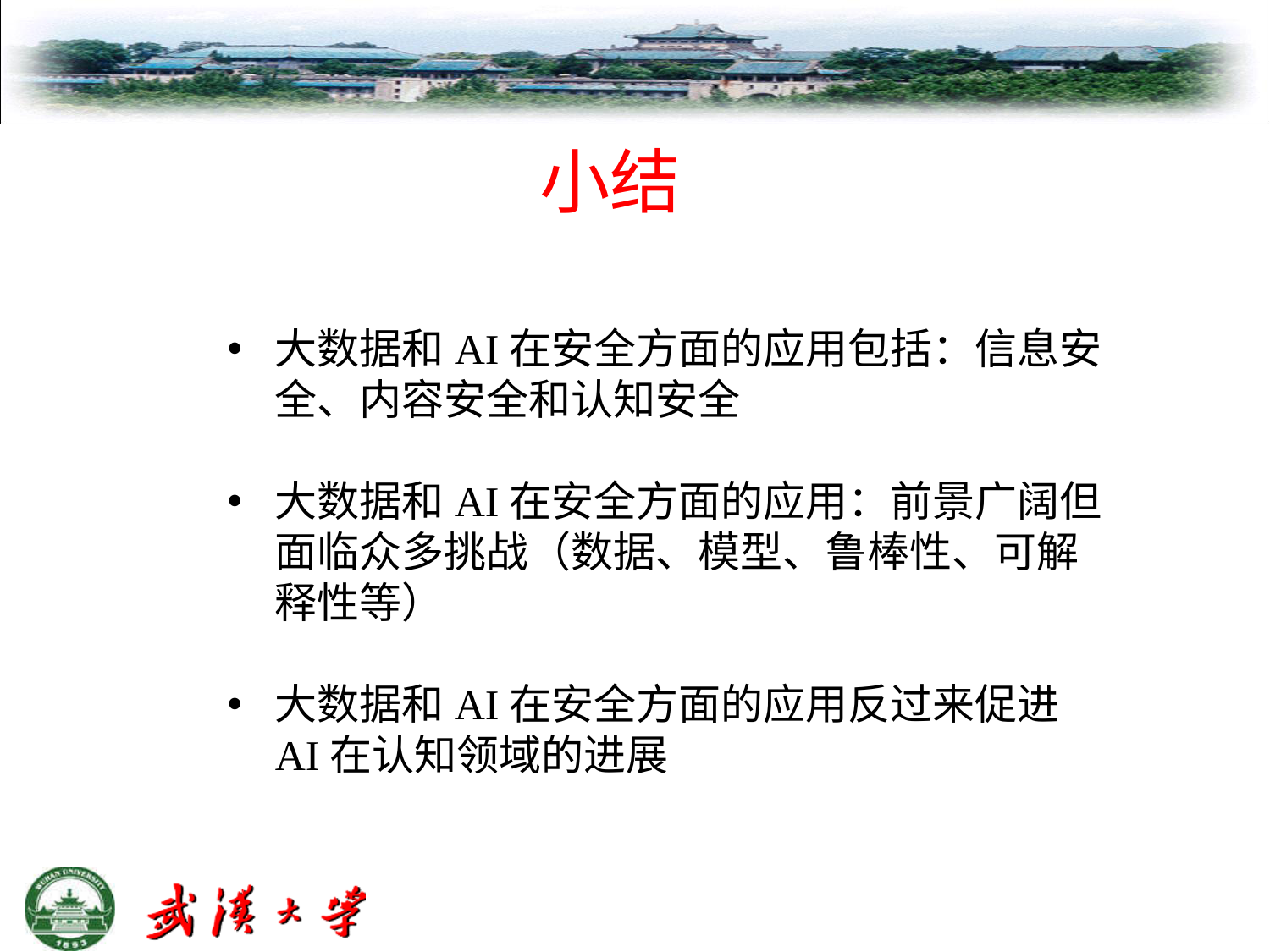

# 小结
大数据和AI在安全方面的应用包括：信息安全、内容安全和认知安全

大数据和AI在安全方面的应用：前景广阔但面临众多挑战（数据、模型、鲁棒性、可解释性等）

大数据和AI在安全方面的应用反过来促进AI在认知领域的进展